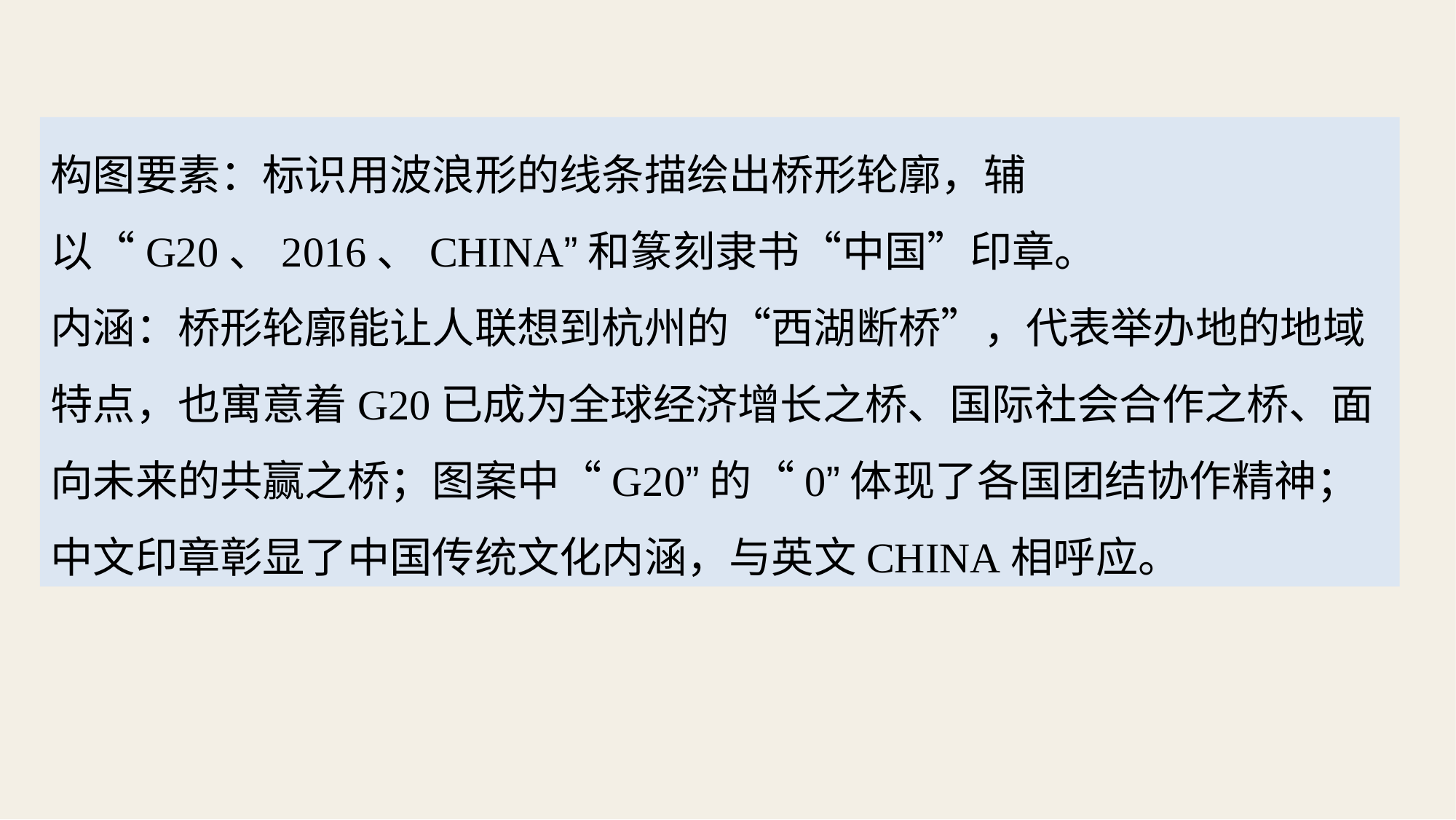

构图要素：标识用波浪形的线条描绘出桥形轮廓，辅以“G20、2016、CHINA”和篆刻隶书“中国”印章。
内涵：桥形轮廓能让人联想到杭州的“西湖断桥”，代表举办地的地域特点，也寓意着G20已成为全球经济增长之桥、国际社会合作之桥、面向未来的共赢之桥；图案中“G20”的“0”体现了各国团结协作精神；中文印章彰显了中国传统文化内涵，与英文CHINA相呼应。